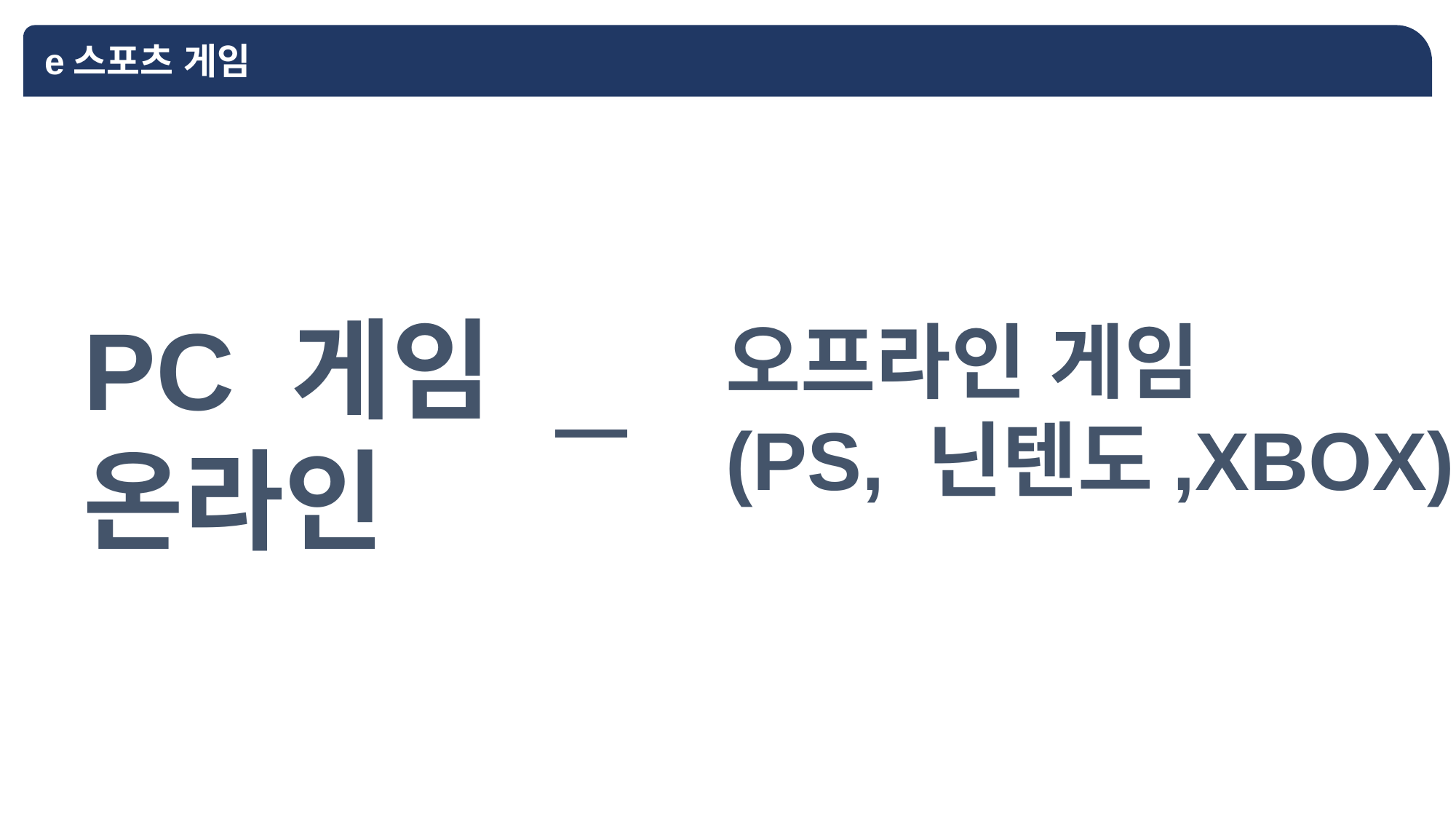

e스포츠 게임
PC 게임
온라인
오프라인 게임
(PS, 닌텐도,XBOX)
01
01
01